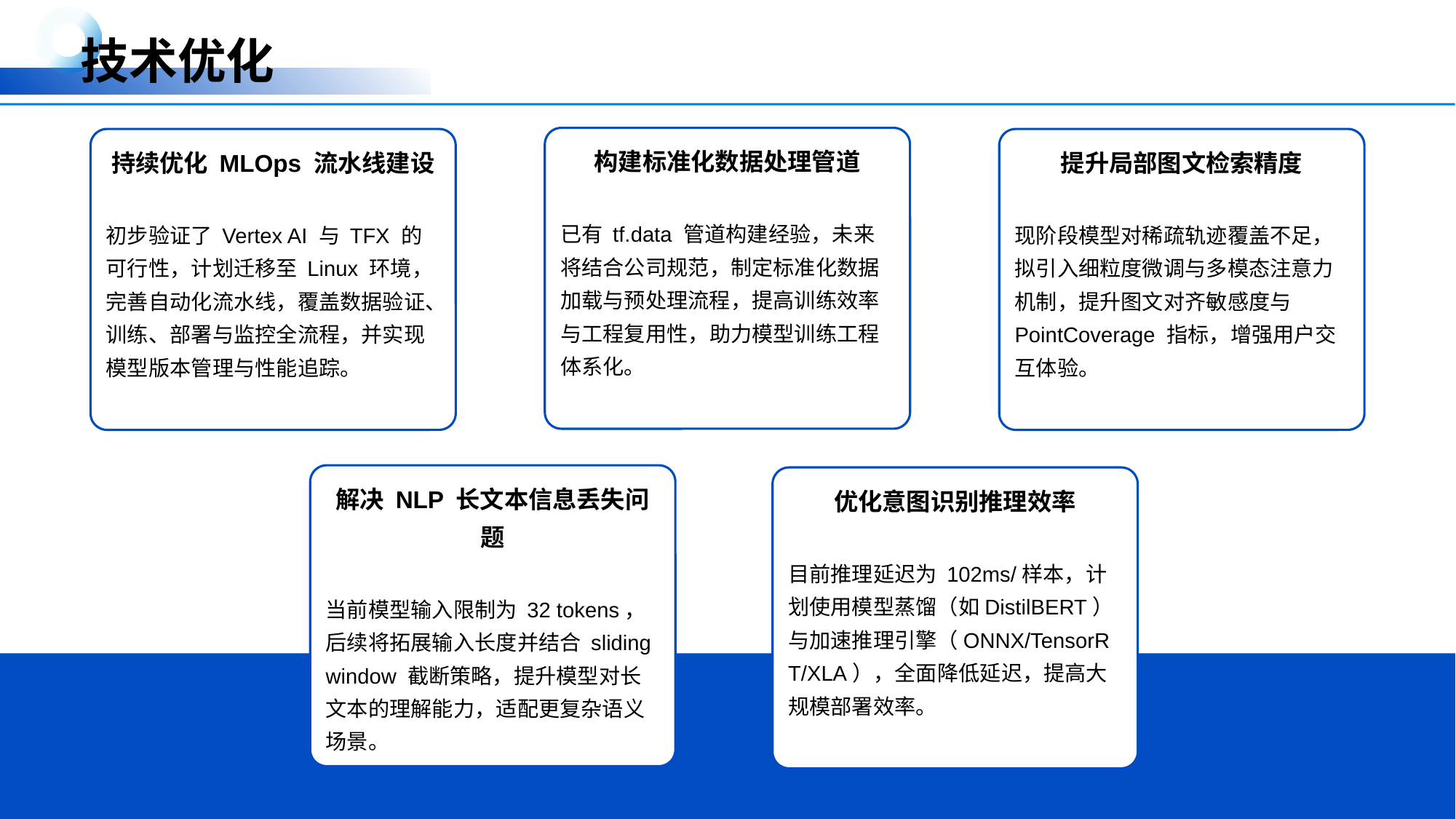

技术优化

构建标准化数据处理管道

已有 tf.data 管道构建经验，未来将结合公司规范，制定标准化数据加载与预处理流程，提高训练效率与工程复用性，助力模型训练工程体系化。
持续优化 MLOps 流水线建设

初步验证了 Vertex AI 与 TFX 的可行性，计划迁移至 Linux 环境，完善自动化流水线，覆盖数据验证、训练、部署与监控全流程，并实现模型版本管理与性能追踪。
提升局部图文检索精度

现阶段模型对稀疏轨迹覆盖不足，拟引入细粒度微调与多模态注意力机制，提升图文对齐敏感度与 PointCoverage 指标，增强用户交互体验。

解决 NLP 长文本信息丢失问题

当前模型输入限制为 32 tokens，后续将拓展输入长度并结合 sliding window 截断策略，提升模型对长文本的理解能力，适配更复杂语义场景。
优化意图识别推理效率

目前推理延迟为 102ms/样本，计划使用模型蒸馏（如DistilBERT）与加速推理引擎（ONNX/TensorRT/XLA），全面降低延迟，提高大规模部署效率。